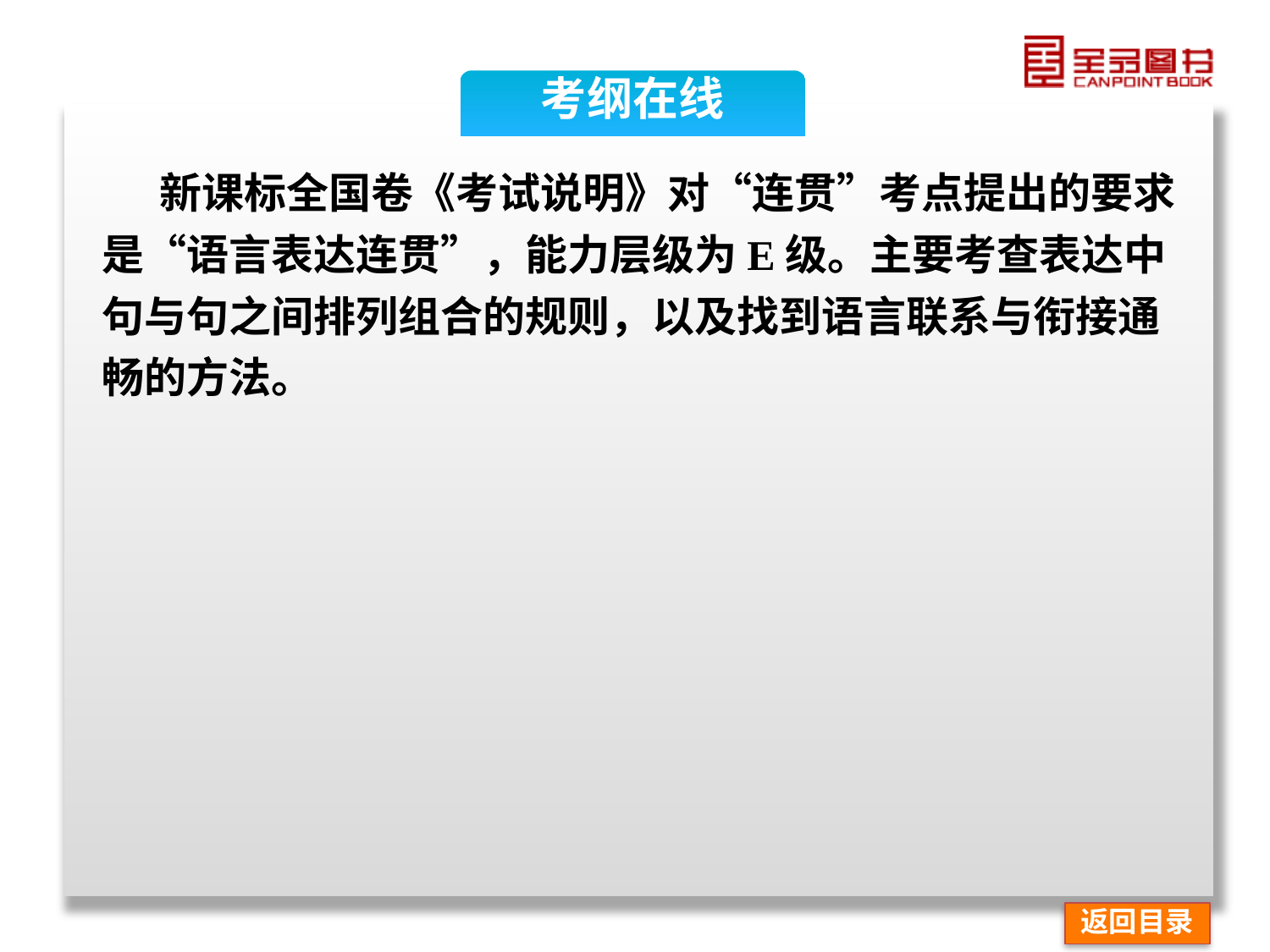

考纲在线

     新课标全国卷《考试说明》对“连贯”考点提出的要求是“语言表达连贯”，能力层级为E级。主要考查表达中句与句之间排列组合的规则，以及找到语言联系与衔接通畅的方法。
返回目录